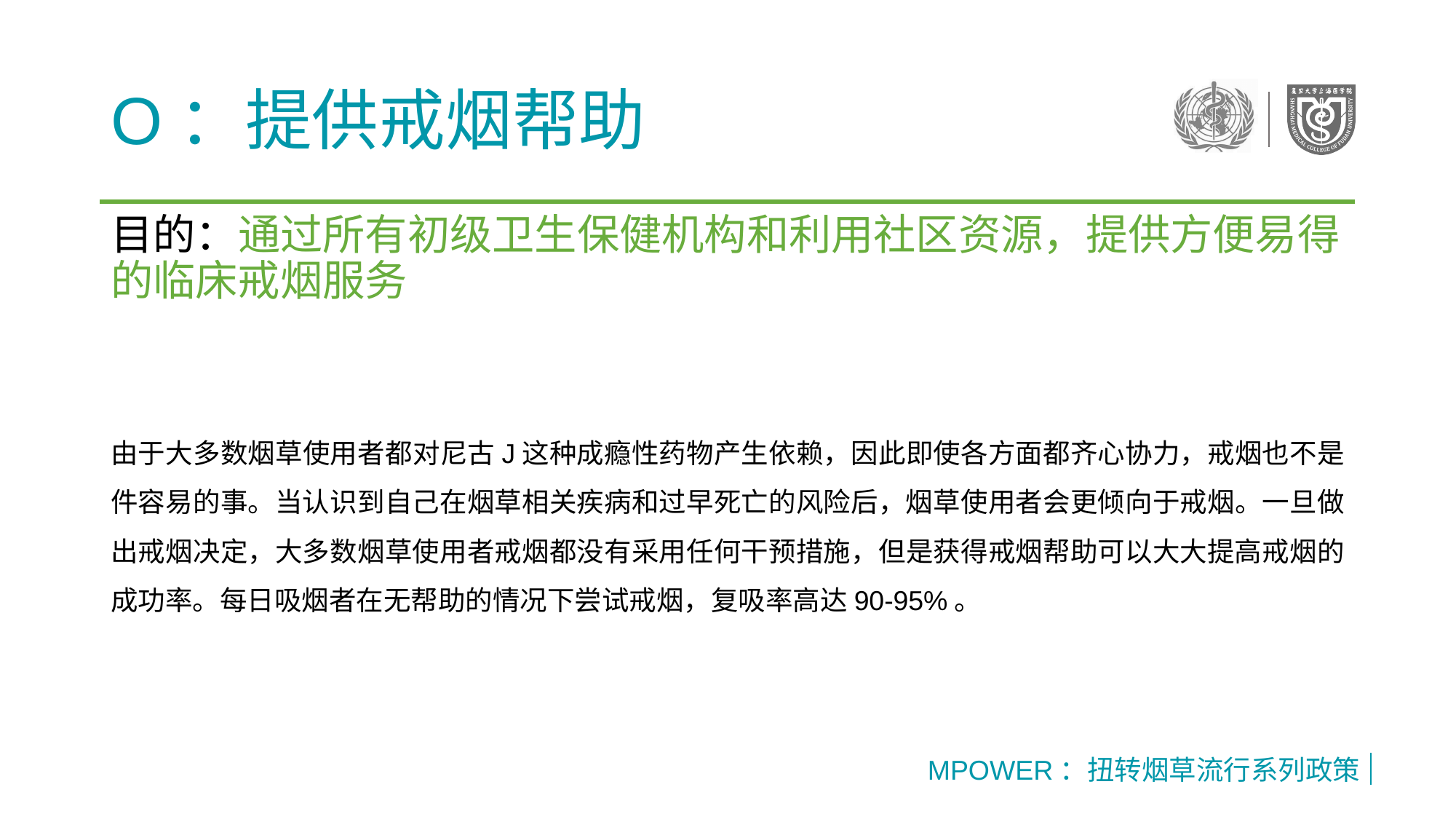

# O：提供戒烟帮助
目的：通过所有初级卫生保健机构和利用社区资源，提供方便易得的临床戒烟服务
由于大多数烟草使用者都对尼古J这种成瘾性药物产生依赖，因此即使各方面都齐心协力，戒烟也不是件容易的事。当认识到自己在烟草相关疾病和过早死亡的风险后，烟草使用者会更倾向于戒烟。一旦做出戒烟决定，大多数烟草使用者戒烟都没有采用任何干预措施，但是获得戒烟帮助可以大大提高戒烟的成功率。每日吸烟者在无帮助的情况下尝试戒烟，复吸率高达90-95%。